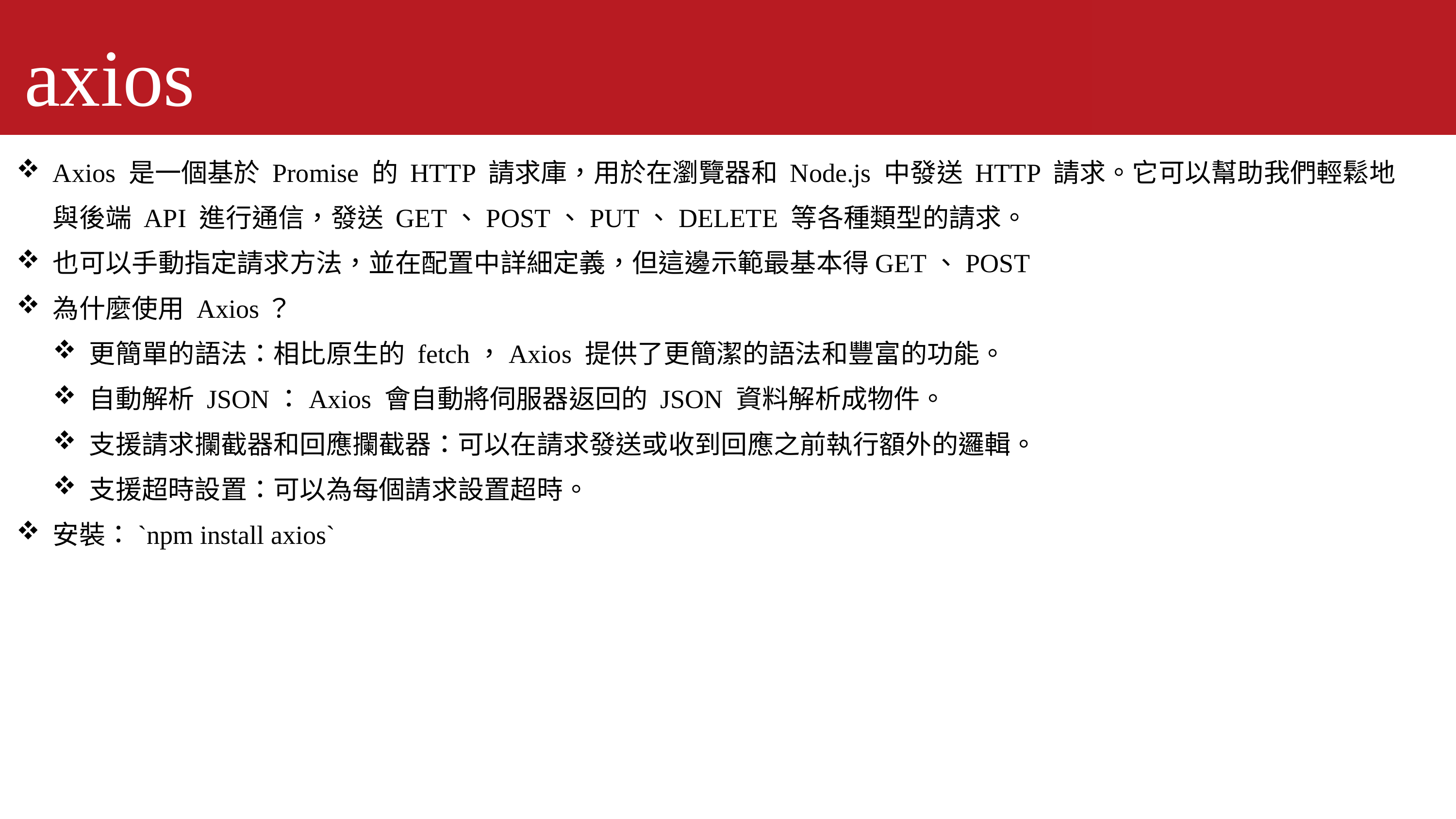

axios
Axios 是一個基於 Promise 的 HTTP 請求庫，用於在瀏覽器和 Node.js 中發送 HTTP 請求。它可以幫助我們輕鬆地與後端 API 進行通信，發送 GET、POST、PUT、DELETE 等各種類型的請求。
也可以手動指定請求方法，並在配置中詳細定義，但這邊示範最基本得GET、POST
為什麼使用 Axios？
更簡單的語法：相比原生的 fetch，Axios 提供了更簡潔的語法和豐富的功能。
自動解析 JSON：Axios 會自動將伺服器返回的 JSON 資料解析成物件。
支援請求攔截器和回應攔截器：可以在請求發送或收到回應之前執行額外的邏輯。
支援超時設置：可以為每個請求設置超時。
安裝：`npm install axios`